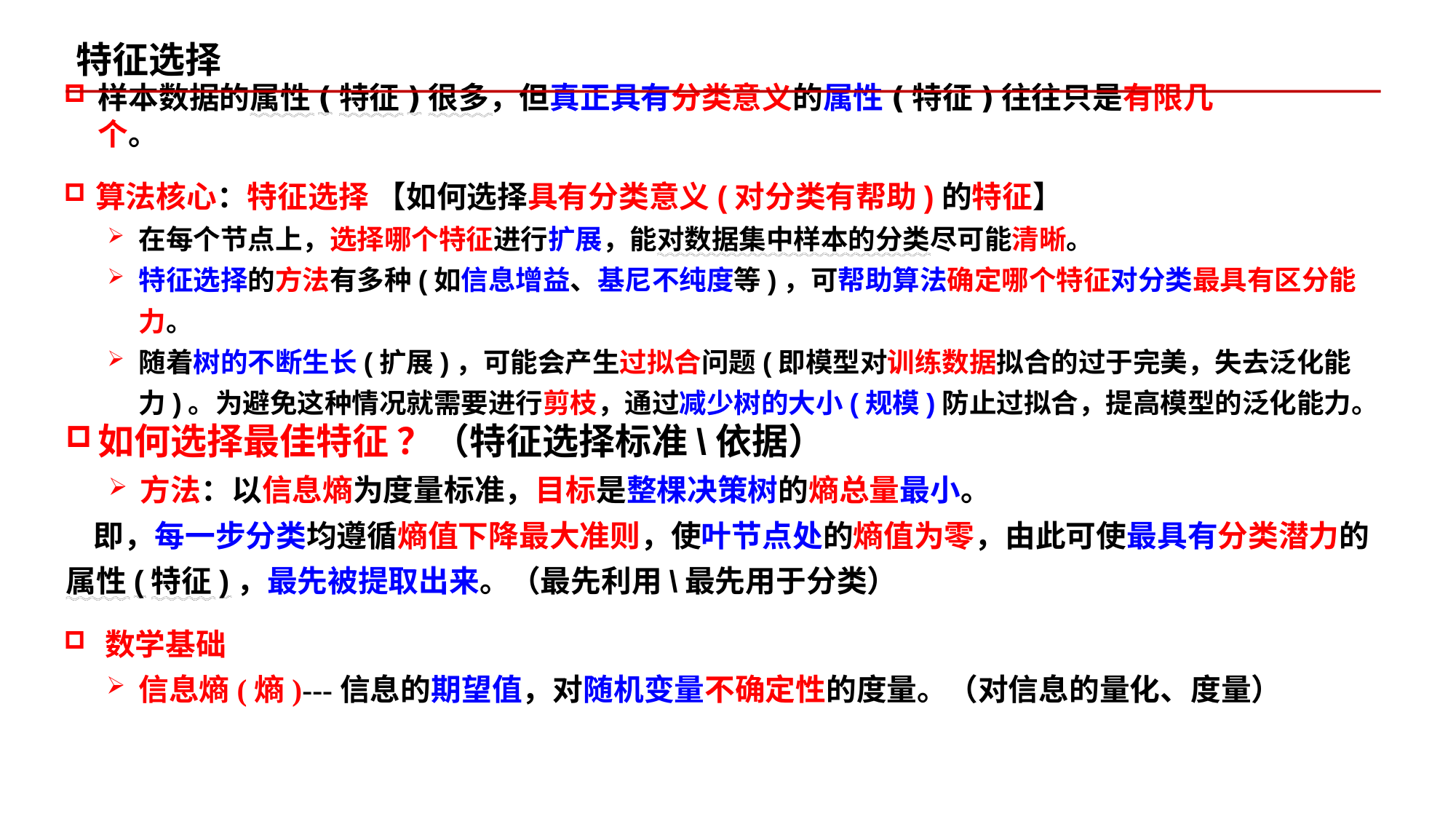

特征选择
# 样本数据的属性(特征)很多，但真正具有分类意义的属性(特征)往往只是有限几个。
算法核心：特征选择 【如何选择具有分类意义(对分类有帮助)的特征】
在每个节点上，选择哪个特征进行扩展，能对数据集中样本的分类尽可能清晰。
特征选择的方法有多种(如信息增益、基尼不纯度等)，可帮助算法确定哪个特征对分类最具有区分能力。
随着树的不断生长(扩展)，可能会产生过拟合问题(即模型对训练数据拟合的过于完美，失去泛化能力)。为避免这种情况就需要进行剪枝，通过减少树的大小(规模)防止过拟合，提高模型的泛化能力。
如何选择最佳特征 ？（特征选择标准\依据）
方法：以信息熵为度量标准，目标是整棵决策树的熵总量最小。
   即，每一步分类均遵循熵值下降最大准则，使叶节点处的熵值为零，由此可使最具有分类潜力的属性(特征)，最先被提取出来。（最先利用\最先用于分类）
数学基础
信息熵(熵)---信息的期望值，对随机变量不确定性的度量。（对信息的量化、度量）